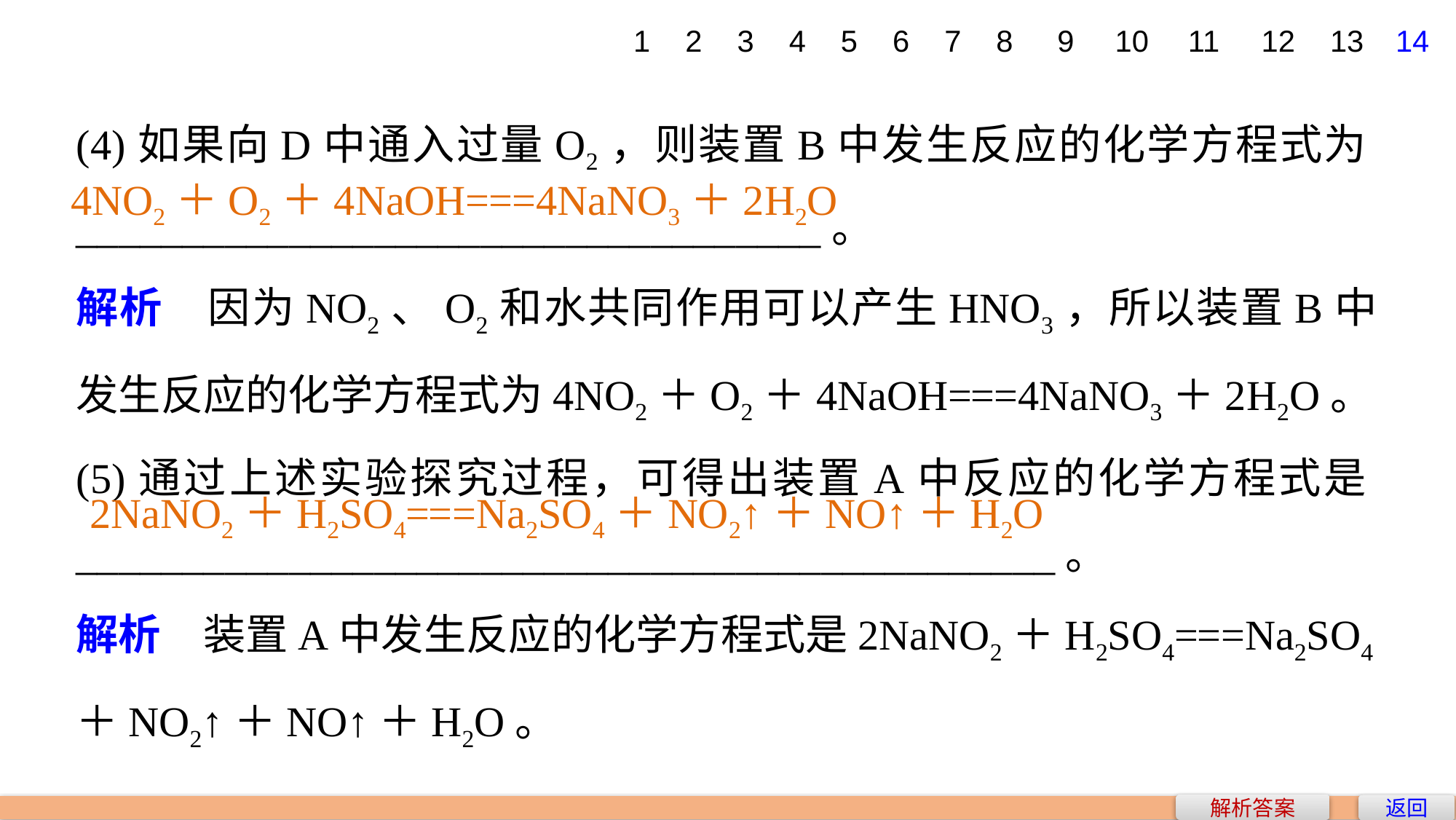

1
2
3
4
5
6
7
8
9
10
11
12
13
14
(4)如果向D中通入过量O2，则装置B中发生反应的化学方程式为___________________________________。
解析　因为NO2、O2和水共同作用可以产生HNO3，所以装置B中发生反应的化学方程式为4NO2＋O2＋4NaOH===4NaNO3＋2H2O。
(5)通过上述实验探究过程，可得出装置A中反应的化学方程式是______________________________________________。
解析　装置A中发生反应的化学方程式是2NaNO2＋H2SO4===Na2SO4＋NO2↑＋NO↑＋H2O。
4NO2＋O2＋4NaOH===4NaNO3＋2H2O
2NaNO2＋H2SO4===Na2SO4＋NO2↑＋NO↑＋H2O
解析答案
返回